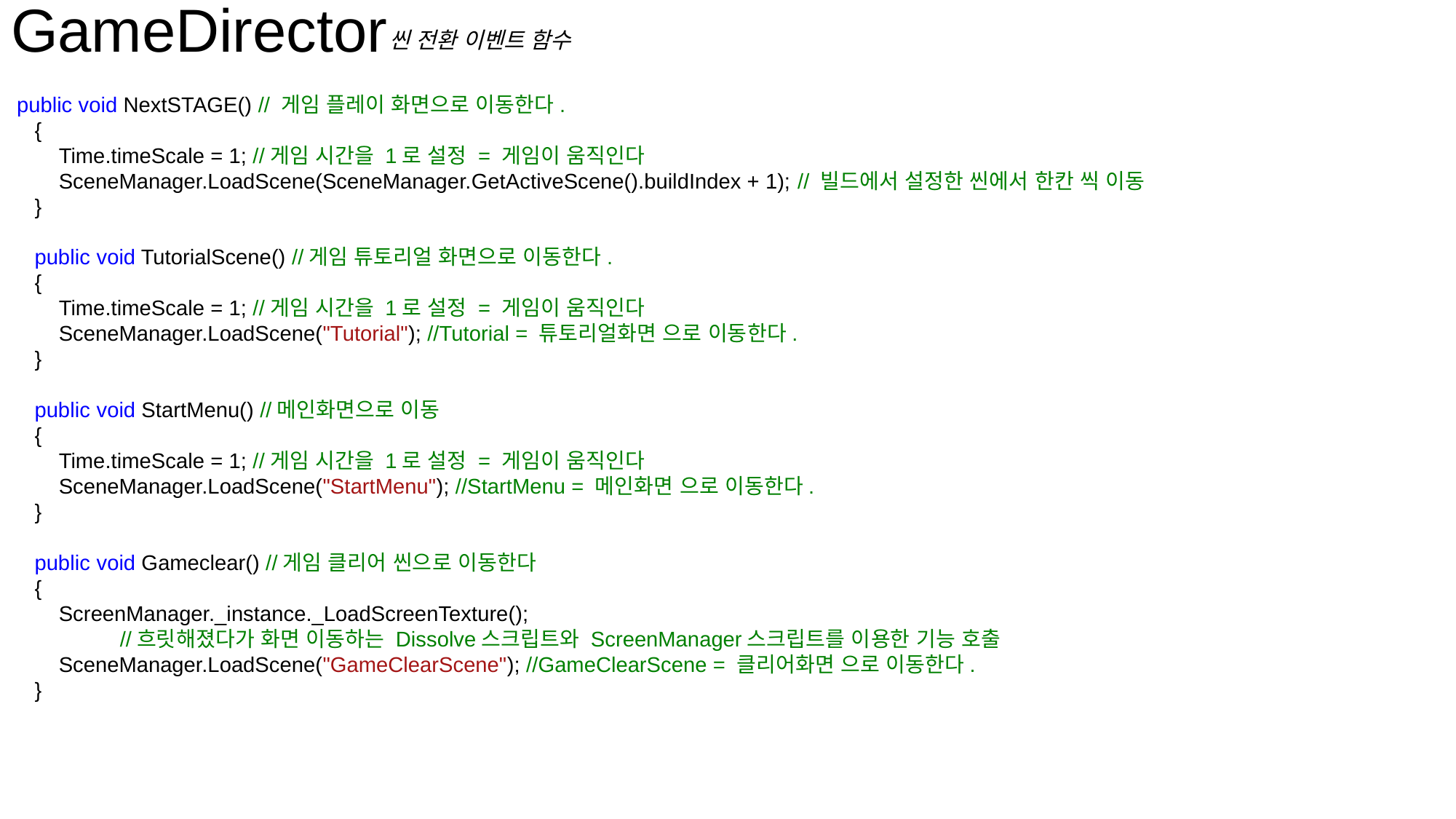

GameDirector
씬 전환 이벤트 함수
 public void NextSTAGE() // 게임 플레이 화면으로 이동한다.
    {
        Time.timeScale = 1; //게임 시간을 1로 설정 = 게임이 움직인다
        SceneManager.LoadScene(SceneManager.GetActiveScene().buildIndex + 1); // 빌드에서 설정한 씬에서 한칸 씩 이동
    }

    public void TutorialScene() //게임 튜토리얼 화면으로 이동한다.
    {
        Time.timeScale = 1; //게임 시간을 1로 설정 = 게임이 움직인다
        SceneManager.LoadScene("Tutorial"); //Tutorial = 튜토리얼화면 으로 이동한다.
    }

    public void StartMenu() //메인화면으로 이동
    {
        Time.timeScale = 1; //게임 시간을 1로 설정 = 게임이 움직인다
        SceneManager.LoadScene("StartMenu"); //StartMenu = 메인화면 으로 이동한다.
    }

    public void Gameclear() //게임 클리어 씬으로 이동한다
    {
        ScreenManager._instance._LoadScreenTexture();
	//흐릿해졌다가 화면 이동하는 Dissolve스크립트와 ScreenManager스크립트를 이용한 기능 호출
        SceneManager.LoadScene("GameClearScene"); //GameClearScene = 클리어화면 으로 이동한다.
    }